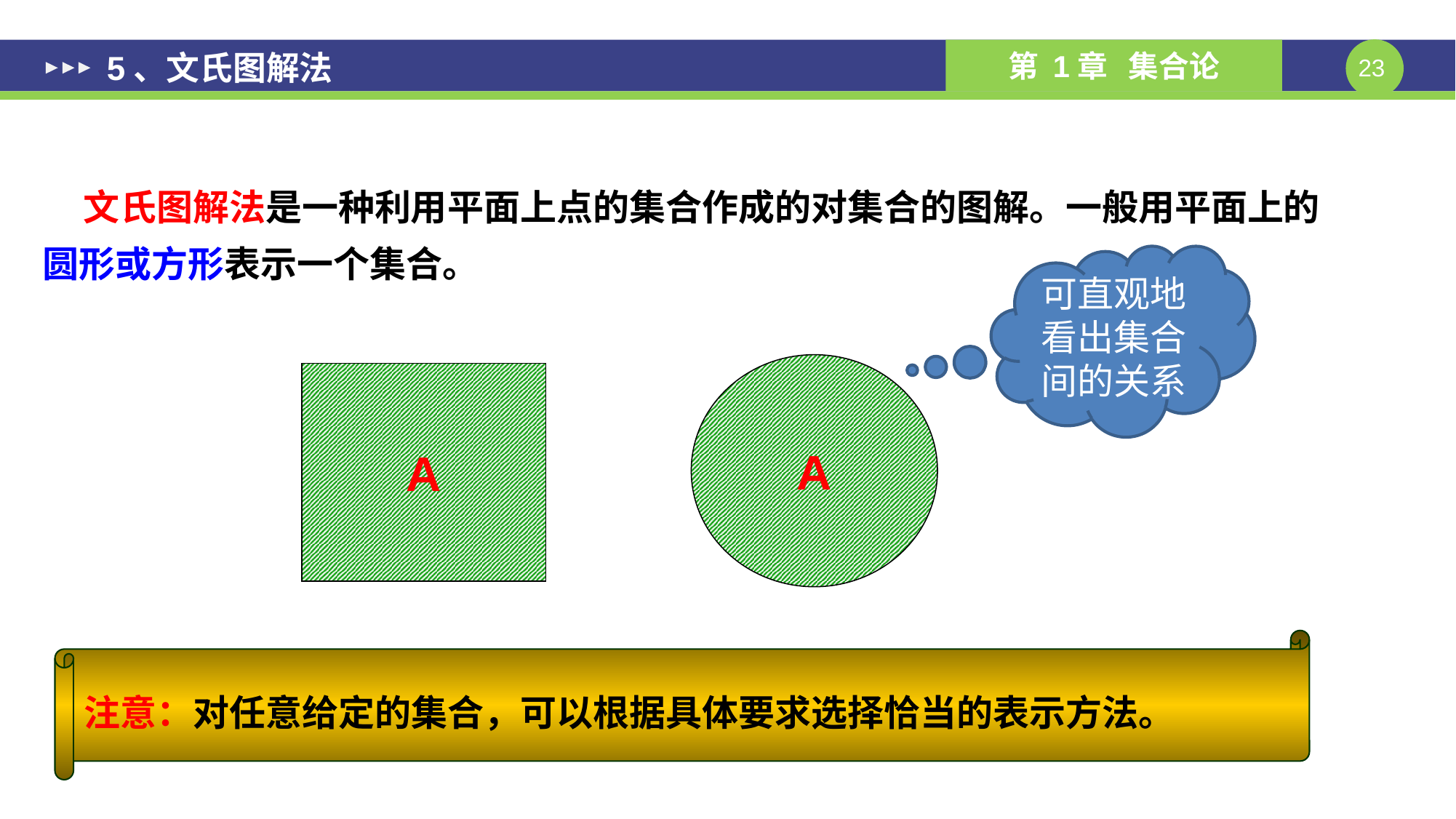

5、文氏图解法
    文氏图解法是一种利用平面上点的集合作成的对集合的图解。一般用平面上的圆形或方形表示一个集合。
可直观地看出集合间的关系
A
A
注意：对任意给定的集合，可以根据具体要求选择恰当的表示方法。